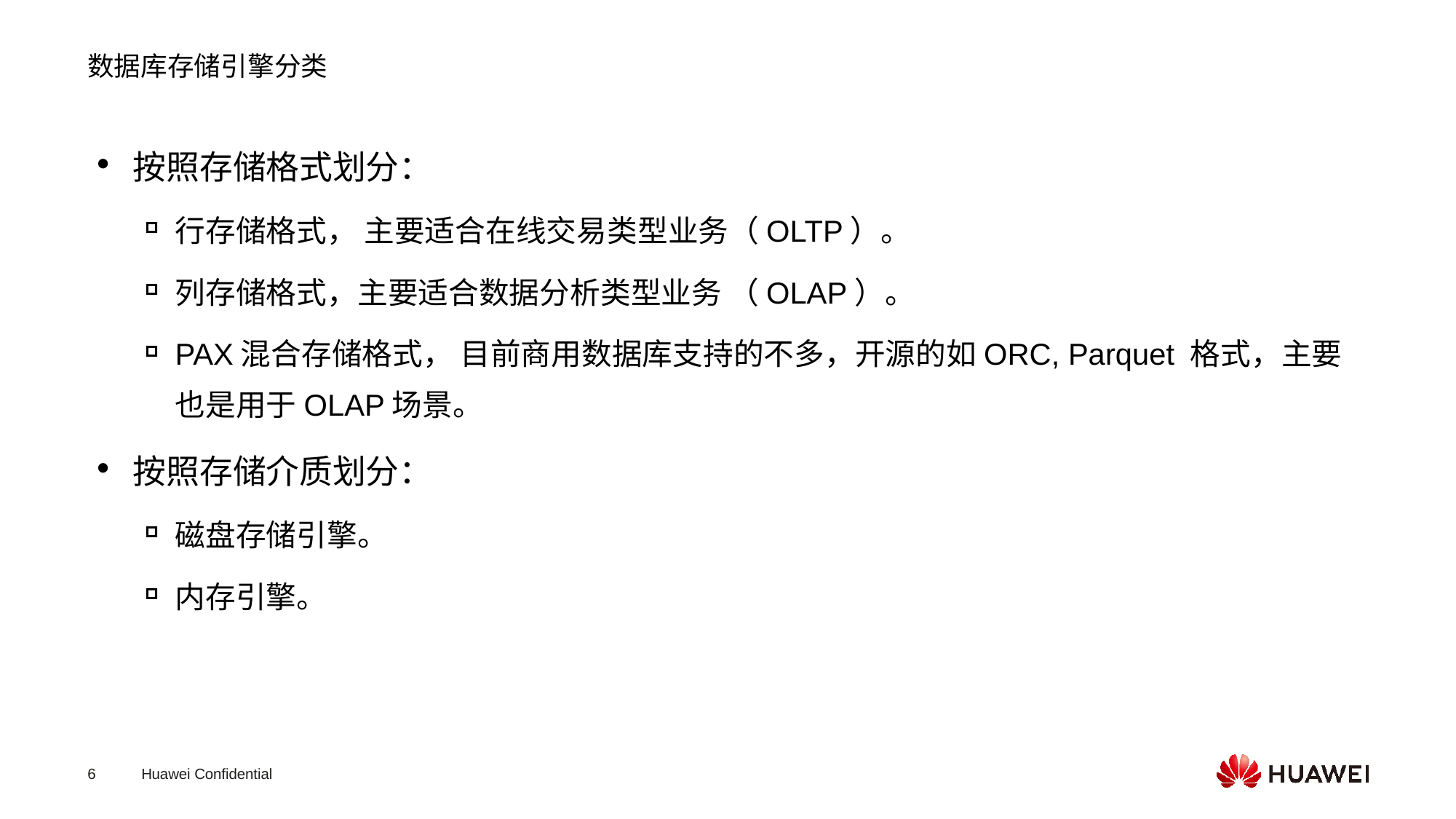

# 数据库存储引擎分类
按照存储格式划分：
行存储格式， 主要适合在线交易类型业务（OLTP）。
列存储格式，主要适合数据分析类型业务 （OLAP）。
PAX混合存储格式， 目前商用数据库支持的不多，开源的如ORC, Parquet 格式，主要也是用于OLAP场景。
按照存储介质划分：
磁盘存储引擎。
内存引擎。